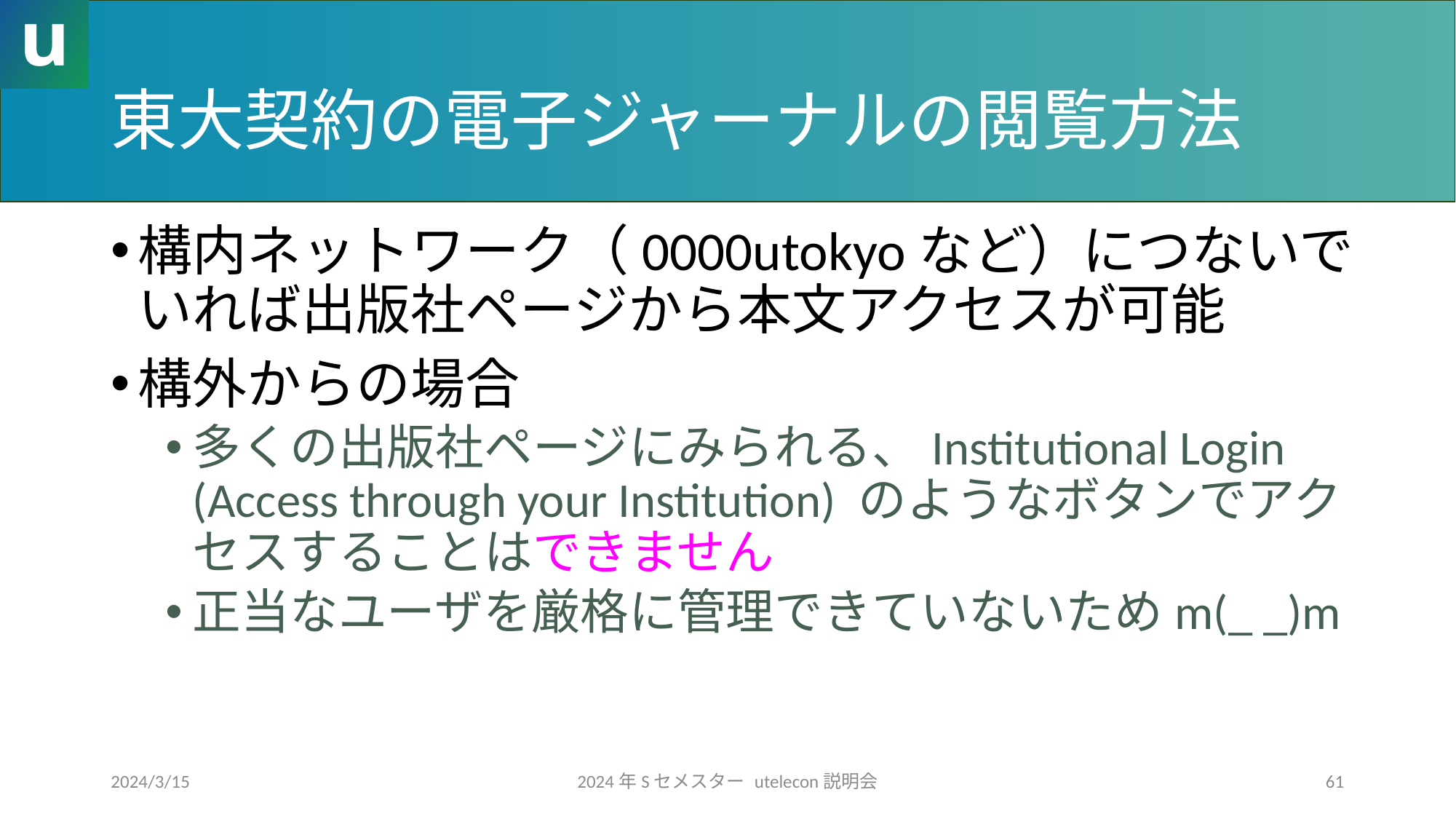

# 東大契約の電子ジャーナルの閲覧方法
構内ネットワーク（0000utokyoなど）につないでいれば出版社ページから本文アクセスが可能
構外からの場合
多くの出版社ページにみられる、Institutional Login (Access through your Institution) のようなボタンでアクセスすることはできません
正当なユーザを厳格に管理できていないためm(_ _)m
2024/3/15
2024年Sセメスター utelecon説明会
61